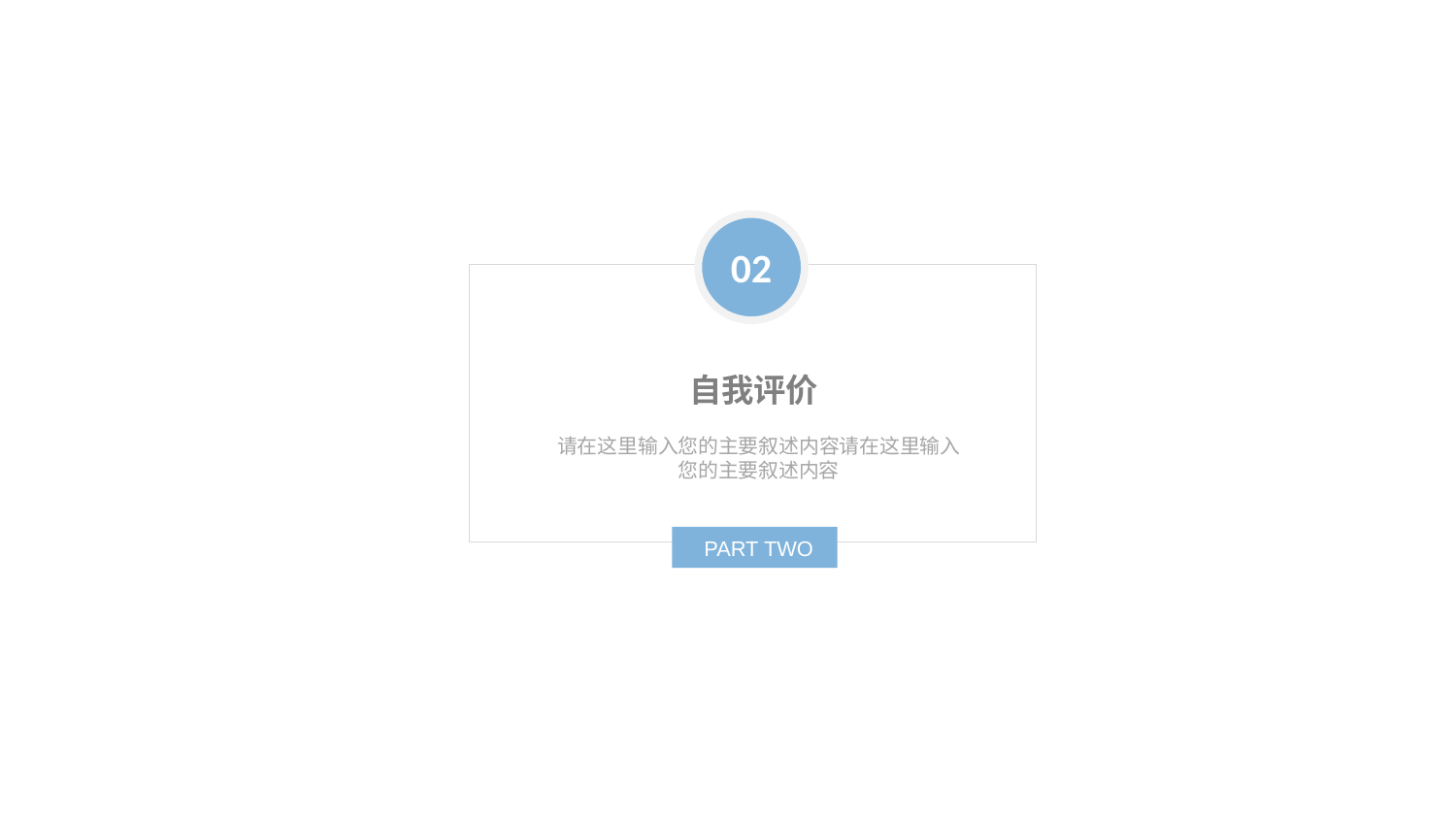

02

自我评价
请在这里输入您的主要叙述内容请在这里输入您的主要叙述内容

PART TWO